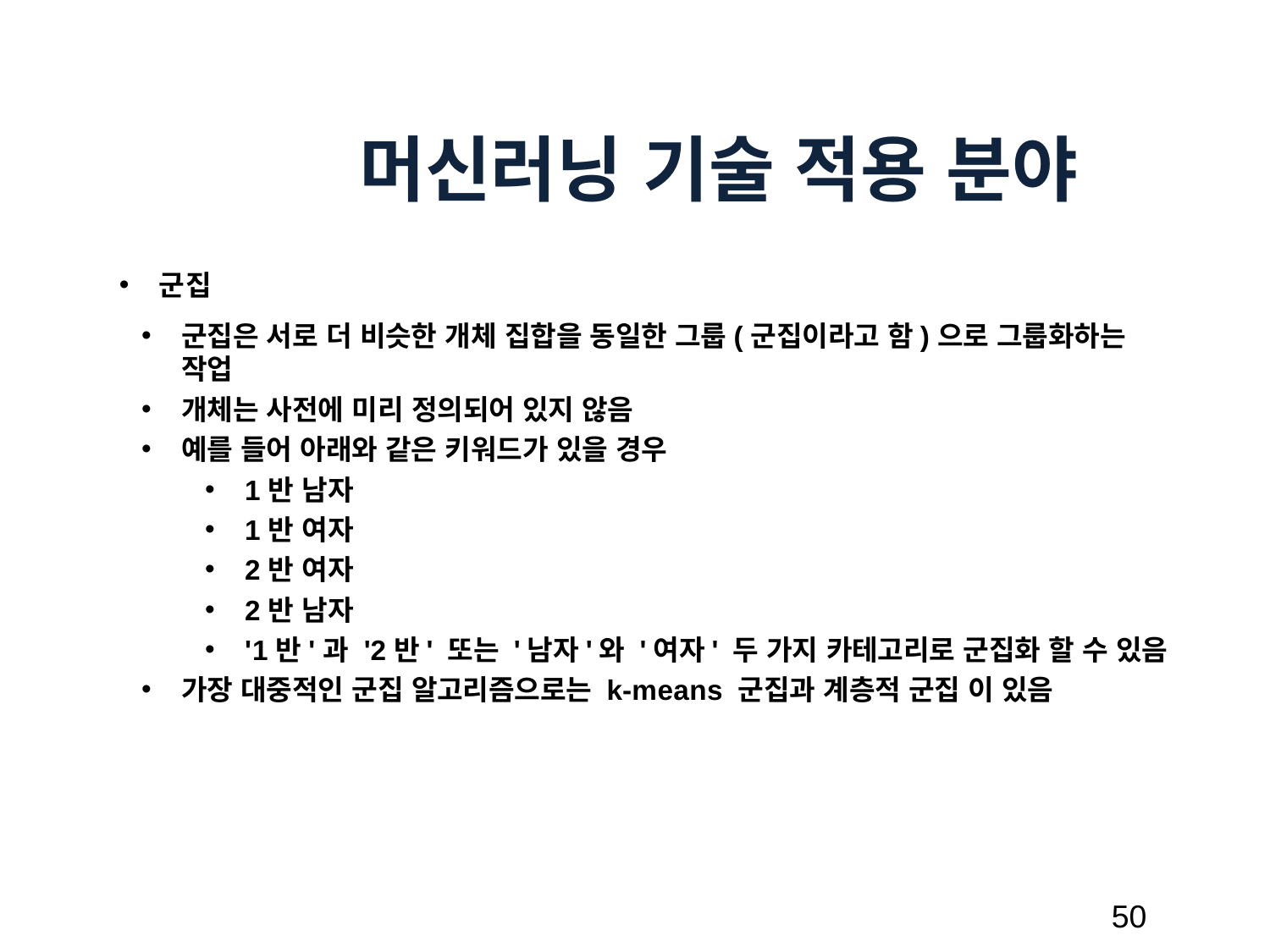

머신러닝 기술 적용 분야
군집
군집은 서로 더 비슷한 개체 집합을 동일한 그룹(군집이라고 함)으로 그룹화하는 작업
개체는 사전에 미리 정의되어 있지 않음
예를 들어 아래와 같은 키워드가 있을 경우
1반 남자
1반 여자
2반 여자
2반 남자
'1반'과 '2반' 또는 '남자'와 '여자' 두 가지 카테고리로 군집화 할 수 있음
가장 대중적인 군집 알고리즘으로는 k-means 군집과 계층적 군집 이 있음